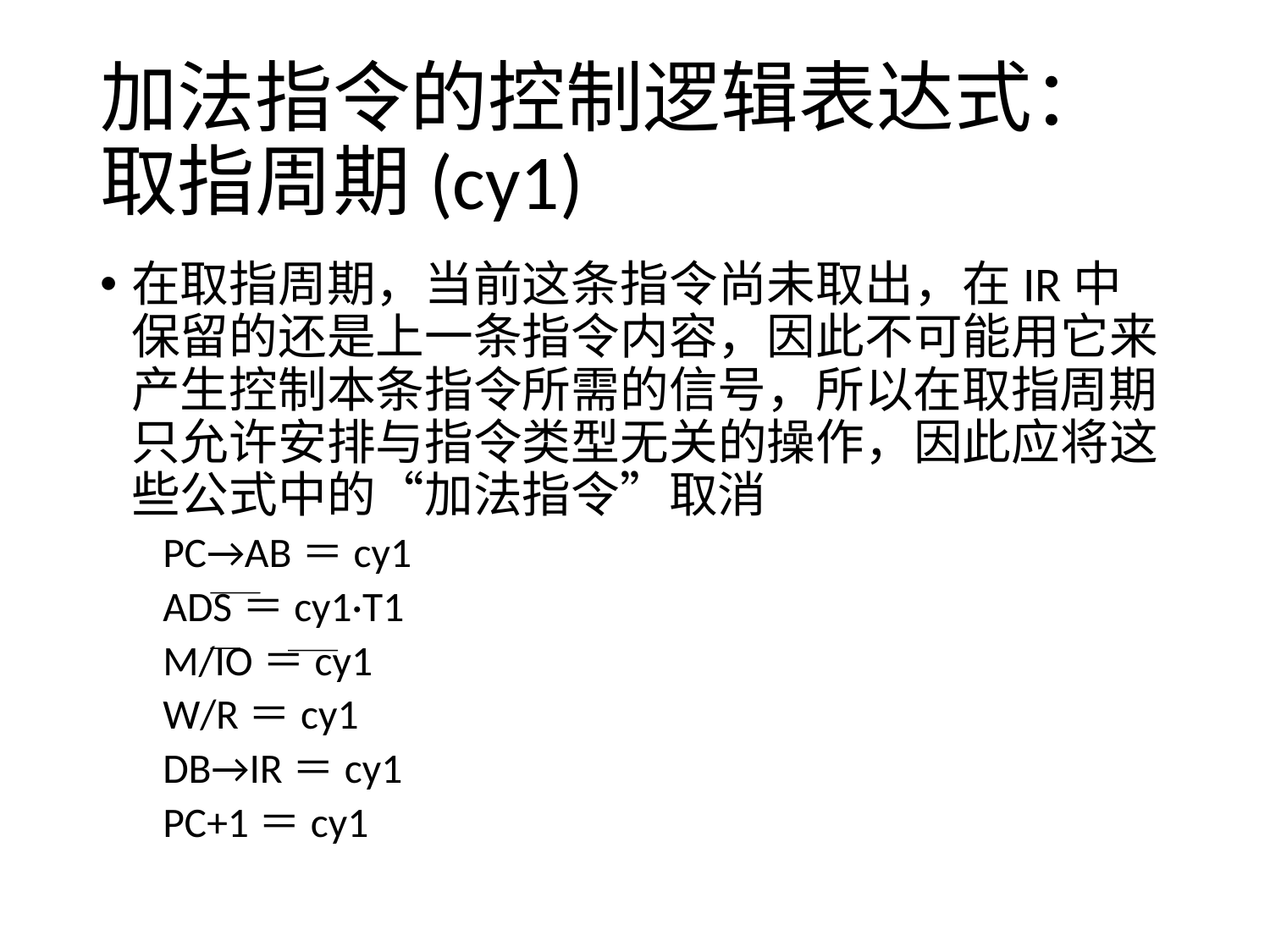

# 加法指令的控制逻辑表达式： 取指周期(cy1)
在取指周期，当前这条指令尚未取出，在IR中保留的还是上一条指令内容，因此不可能用它来产生控制本条指令所需的信号，所以在取指周期只允许安排与指令类型无关的操作，因此应将这些公式中的“加法指令”取消
PC→AB＝cy1
ADS＝cy1·T1
M/IO＝cy1
W/R＝cy1
DB→IR＝cy1
PC+1＝cy1